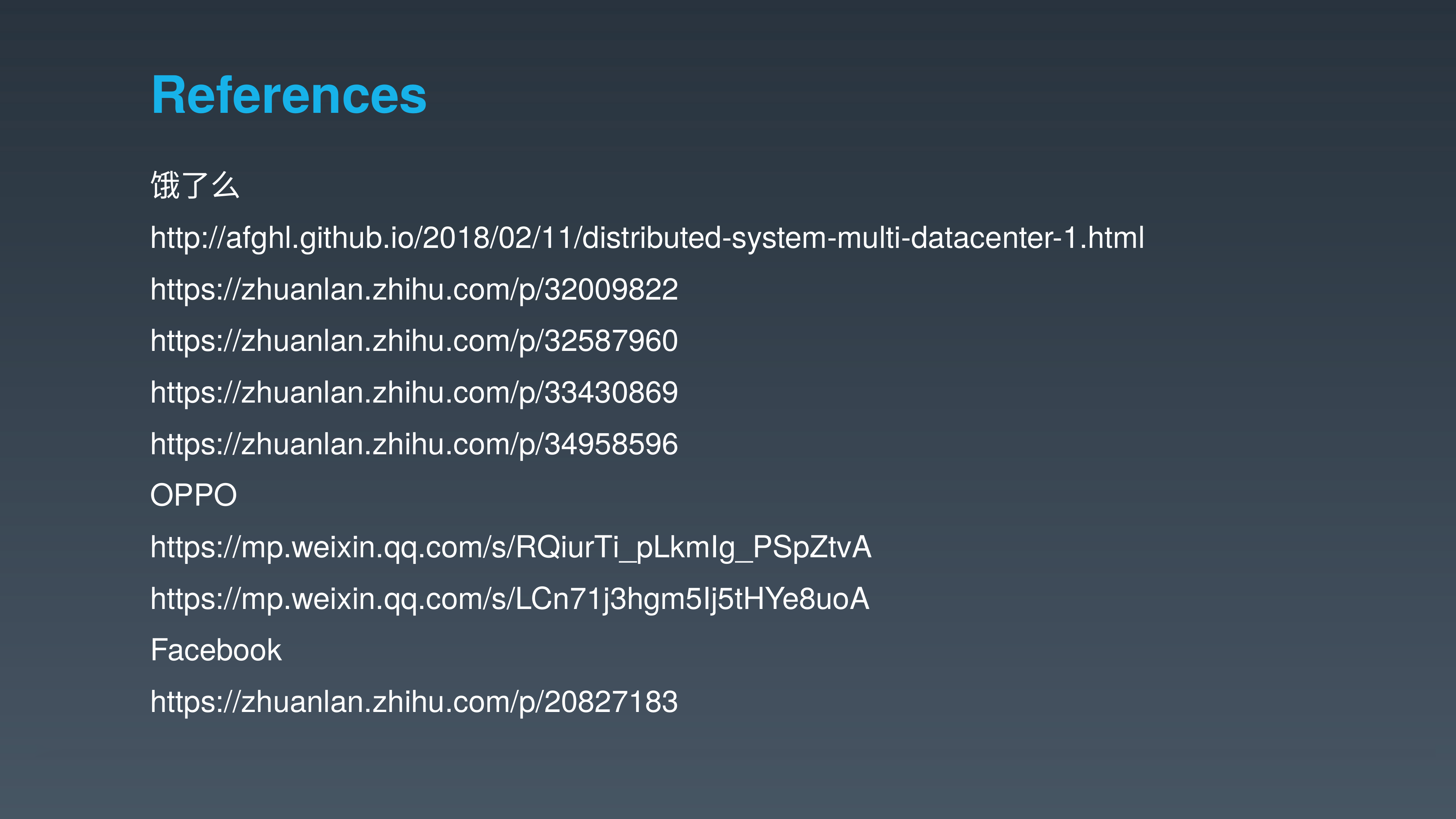

# References
饿了么
http://afghl.github.io/2018/02/11/distributed-system-multi-datacenter-1.html
https://zhuanlan.zhihu.com/p/32009822
https://zhuanlan.zhihu.com/p/32587960
https://zhuanlan.zhihu.com/p/33430869
https://zhuanlan.zhihu.com/p/34958596
OPPO
https://mp.weixin.qq.com/s/RQiurTi_pLkmIg_PSpZtvA
https://mp.weixin.qq.com/s/LCn71j3hgm5Ij5tHYe8uoA
Facebook
https://zhuanlan.zhihu.com/p/20827183